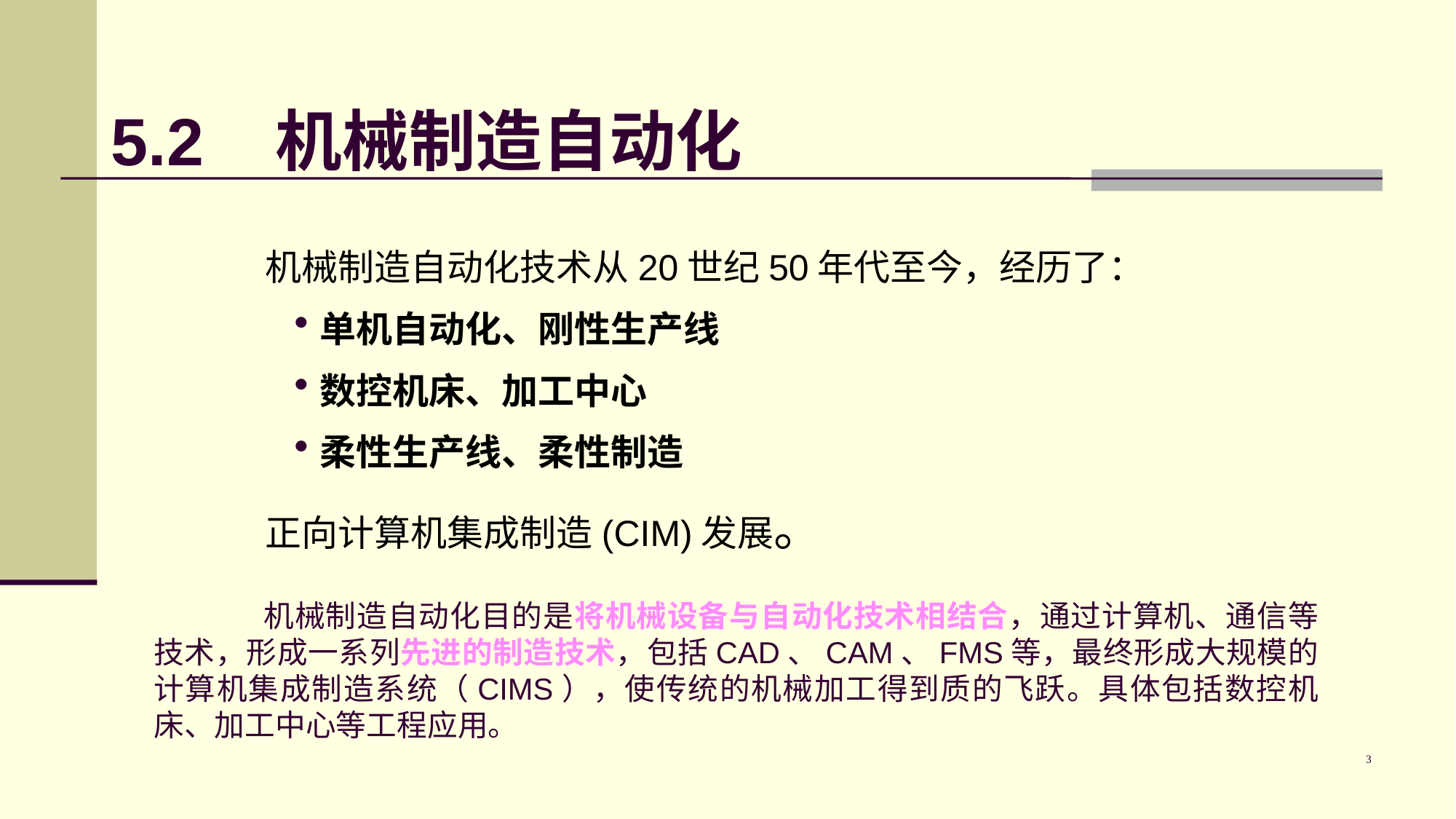

# 5.2   机械制造自动化
机械制造自动化技术从20世纪50年代至今，经历了：
单机自动化、刚性生产线
数控机床、加工中心
柔性生产线、柔性制造
正向计算机集成制造(CIM)发展。
	机械制造自动化目的是将机械设备与自动化技术相结合，通过计算机、通信等技术，形成一系列先进的制造技术，包括CAD、CAM、FMS等，最终形成大规模的计算机集成制造系统（CIMS），使传统的机械加工得到质的飞跃。具体包括数控机床、加工中心等工程应用。
3